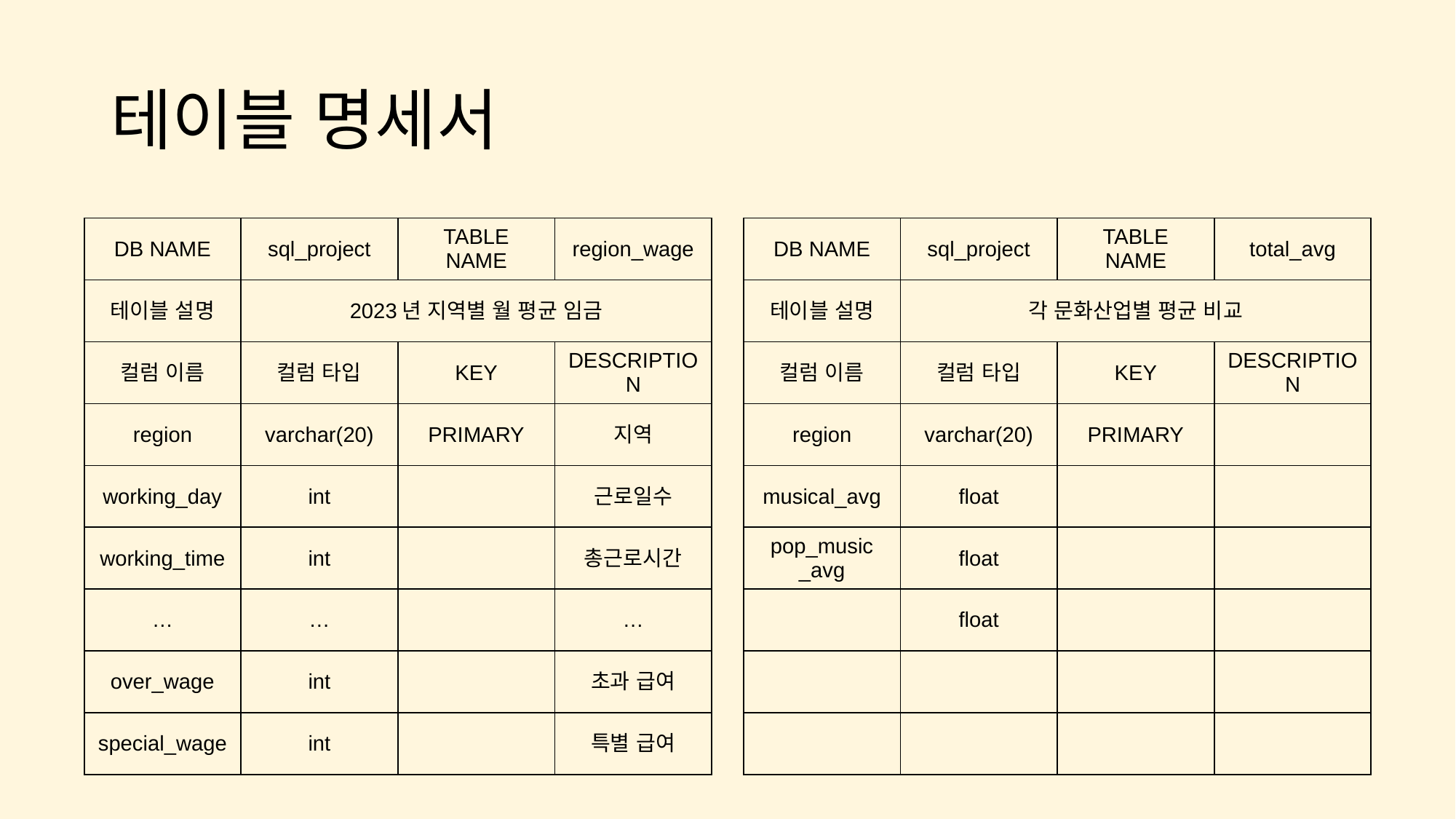

# 테이블 명세서
| DB NAME | sql\_project | TABLE NAME | region\_wage |
| --- | --- | --- | --- |
| 테이블 설명 | 2023년 지역별 월 평균 임금 |  |  |
| 컬럼 이름 | 컬럼 타입 | KEY | DESCRIPTION |
| region | varchar(20) | PRIMARY | 지역 |
| working\_day | int |  | 근로일수 |
| working\_time | int |  | 총근로시간 |
| … | … |  | … |
| over\_wage | int |  | 초과 급여 |
| special\_wage | int |  | 특별 급여 |
| DB NAME | sql\_project | TABLE NAME | total\_avg |
| --- | --- | --- | --- |
| 테이블 설명 | 각 문화산업별 평균 비교 |  |  |
| 컬럼 이름 | 컬럼 타입 | KEY | DESCRIPTION |
| region | varchar(20) | PRIMARY |  |
| musical\_avg | float |  |  |
| pop\_music \_avg | float |  |  |
|  | float |  |  |
|  |  |  |  |
|  |  |  |  |